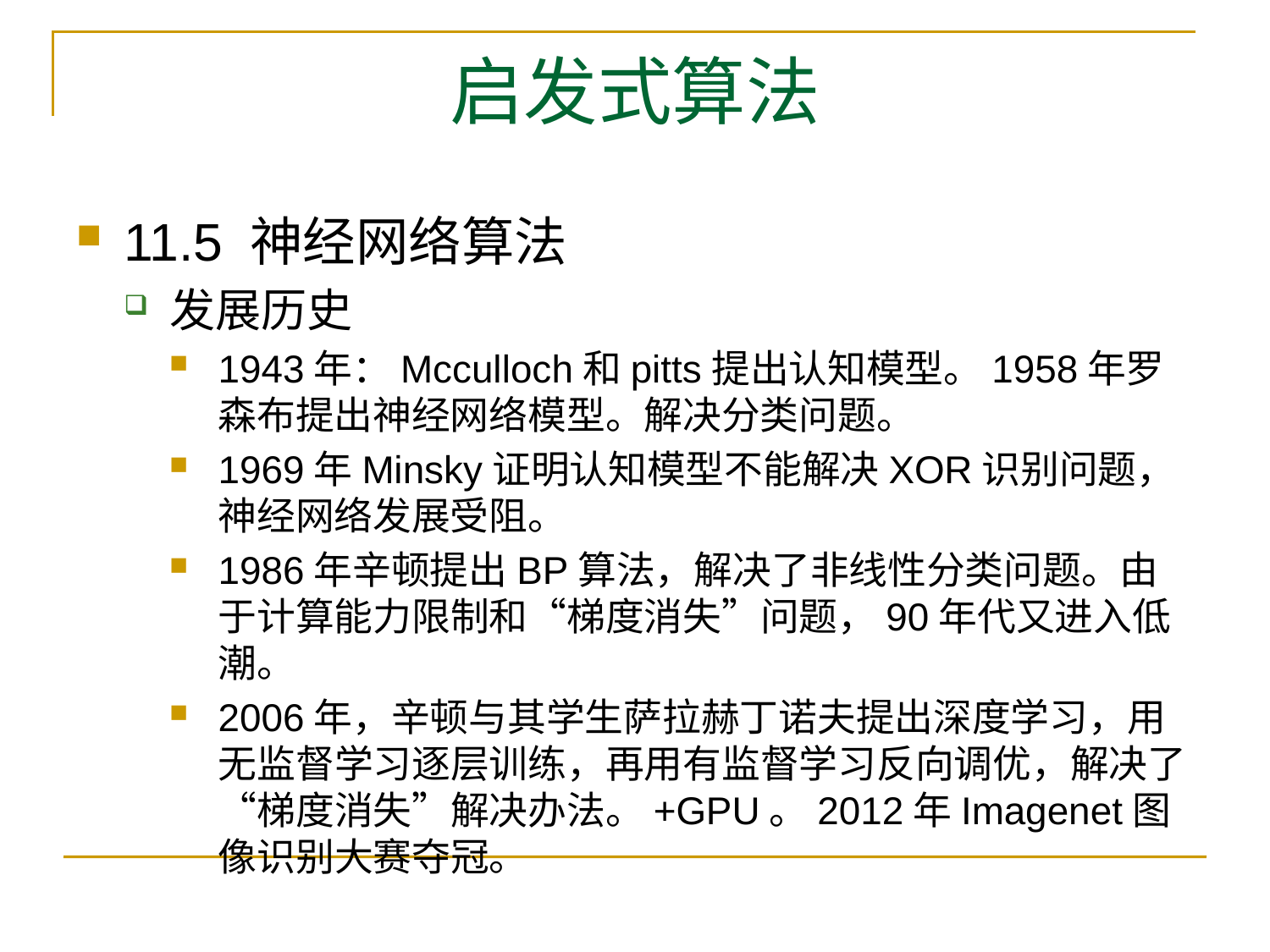

# 启发式算法
11.5 神经网络算法
发展历史
1943年：Mcculloch和pitts提出认知模型。1958年罗森布提出神经网络模型。解决分类问题。
1969年Minsky证明认知模型不能解决XOR识别问题，神经网络发展受阻。
1986年辛顿提出BP算法，解决了非线性分类问题。由于计算能力限制和“梯度消失”问题，90年代又进入低潮。
2006年，辛顿与其学生萨拉赫丁诺夫提出深度学习，用无监督学习逐层训练，再用有监督学习反向调优，解决了“梯度消失”解决办法。+GPU。2012年Imagenet图像识别大赛夺冠。